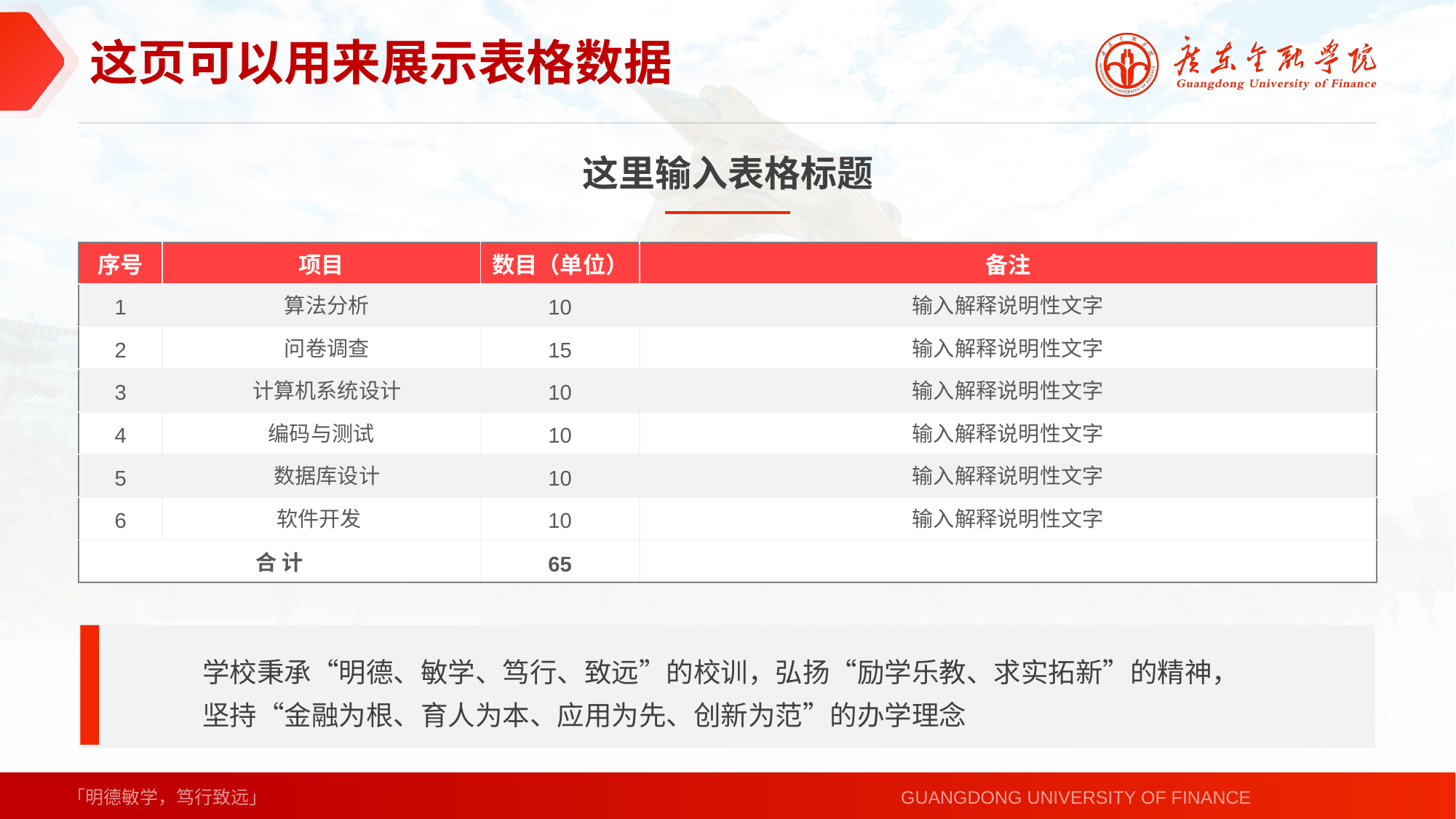

这页可以用来展示表格数据
这里输入表格标题
| 序号 | 项目 | 数目（单位） | 备注 |
| --- | --- | --- | --- |
| 1 | 算法分析 | 10 | 输入解释说明性文字 |
| 2 | 问卷调查 | 15 | 输入解释说明性文字 |
| 3 | 计算机系统设计 | 10 | 输入解释说明性文字 |
| 4 | 编码与测试 | 10 | 输入解释说明性文字 |
| 5 | 数据库设计 | 10 | 输入解释说明性文字 |
| 6 | 软件开发 | 10 | 输入解释说明性文字 |
| 合 计 |  | 65 |  |

学校秉承“明德、敏学、笃行、致远”的校训，弘扬“励学乐教、求实拓新”的精神，坚持“金融为根、育人为本、应用为先、创新为范”的办学理念